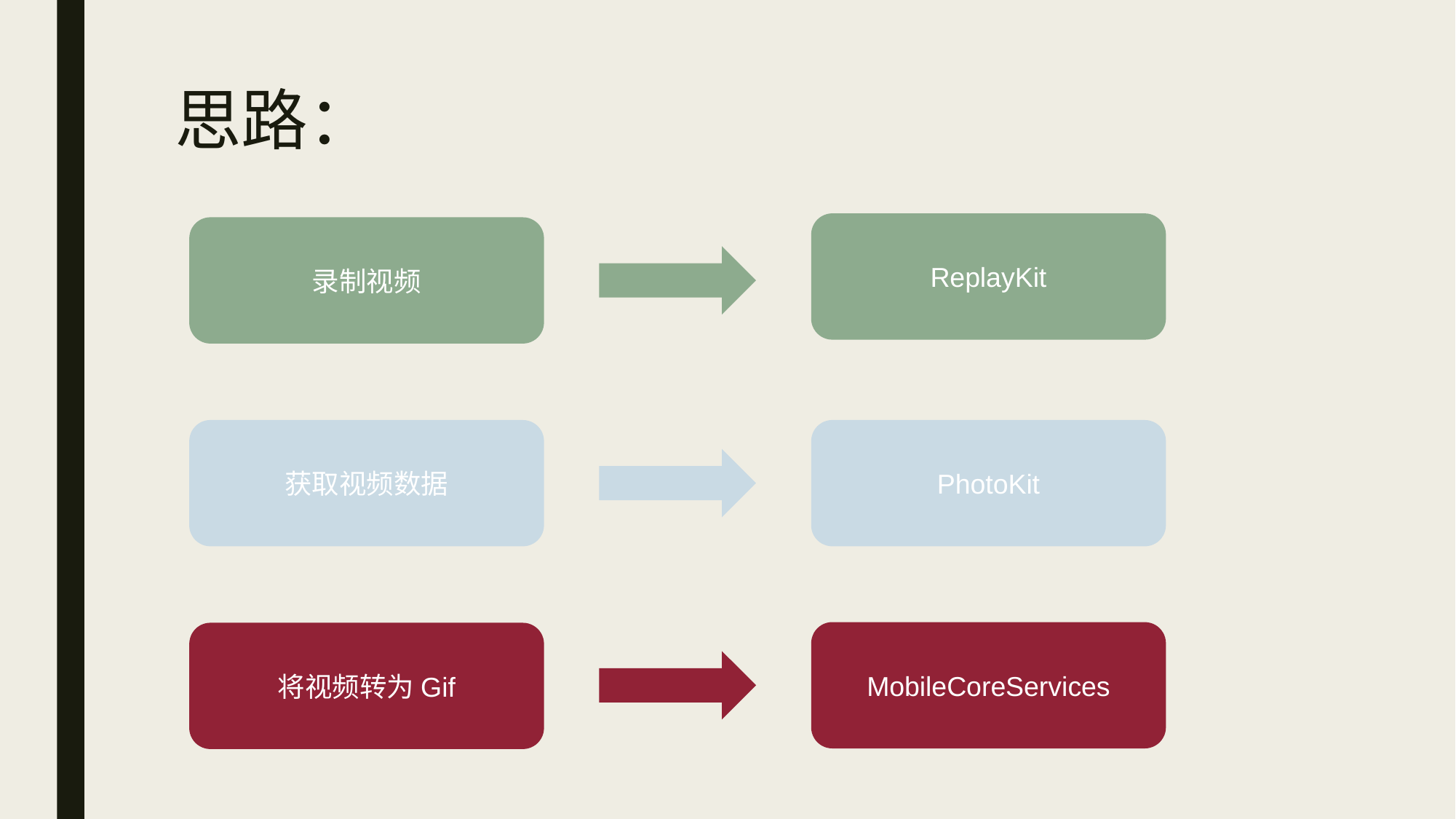

# 思路：
ReplayKit
录制视频

PhotoKit
获取视频数据

MobileCoreServices
将视频转为Gif